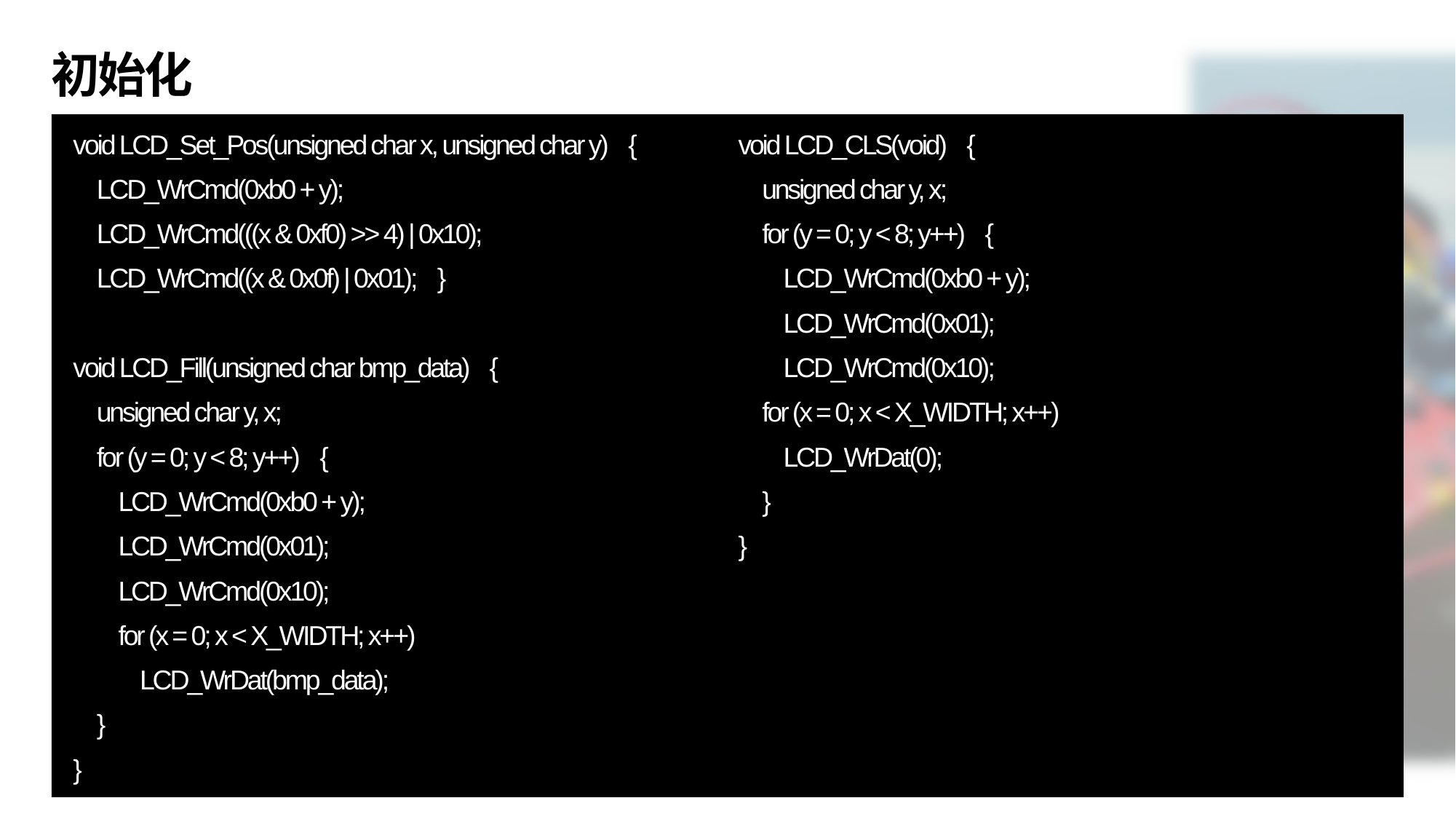

# 初始化
void LCD_Set_Pos(unsigned char x, unsigned char y)    {
    LCD_WrCmd(0xb0 + y);
    LCD_WrCmd(((x & 0xf0) >> 4) | 0x10);
    LCD_WrCmd((x & 0x0f) | 0x01);    }

void LCD_Fill(unsigned char bmp_data)    {
    unsigned char y, x;
    for (y = 0; y < 8; y++)    {
        LCD_WrCmd(0xb0 + y);
        LCD_WrCmd(0x01);
        LCD_WrCmd(0x10);
        for (x = 0; x < X_WIDTH; x++)
            LCD_WrDat(bmp_data);
    }
}
void LCD_CLS(void)    {
    unsigned char y, x;
    for (y = 0; y < 8; y++)    {
        LCD_WrCmd(0xb0 + y);
        LCD_WrCmd(0x01);
        LCD_WrCmd(0x10);
    for (x = 0; x < X_WIDTH; x++)
        LCD_WrDat(0);
    }
}
12